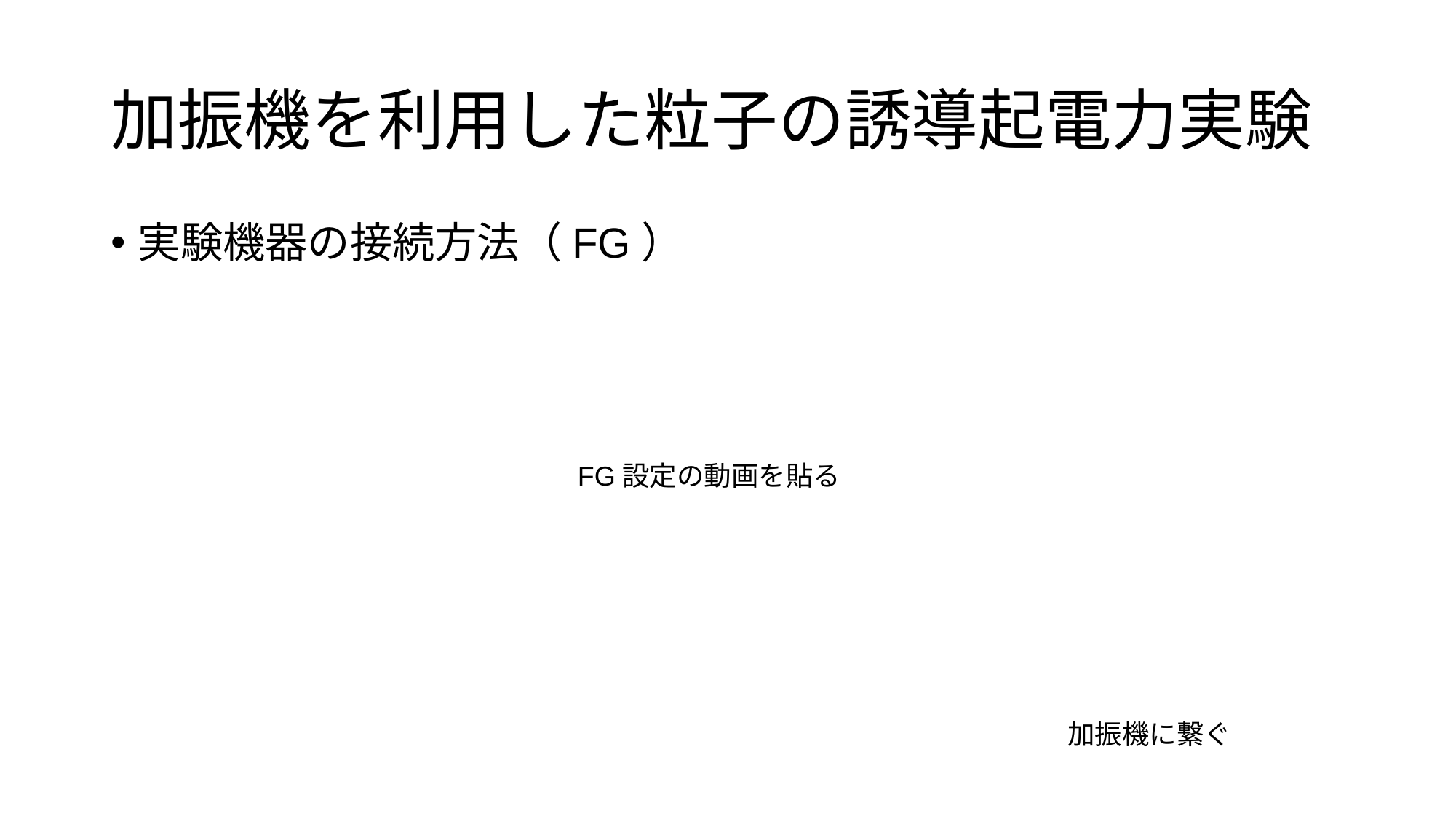

# 加振機を利用した粒子の誘導起電力実験
実験機器の接続方法（FG）
FG設定の動画を貼る
加振機に繋ぐ